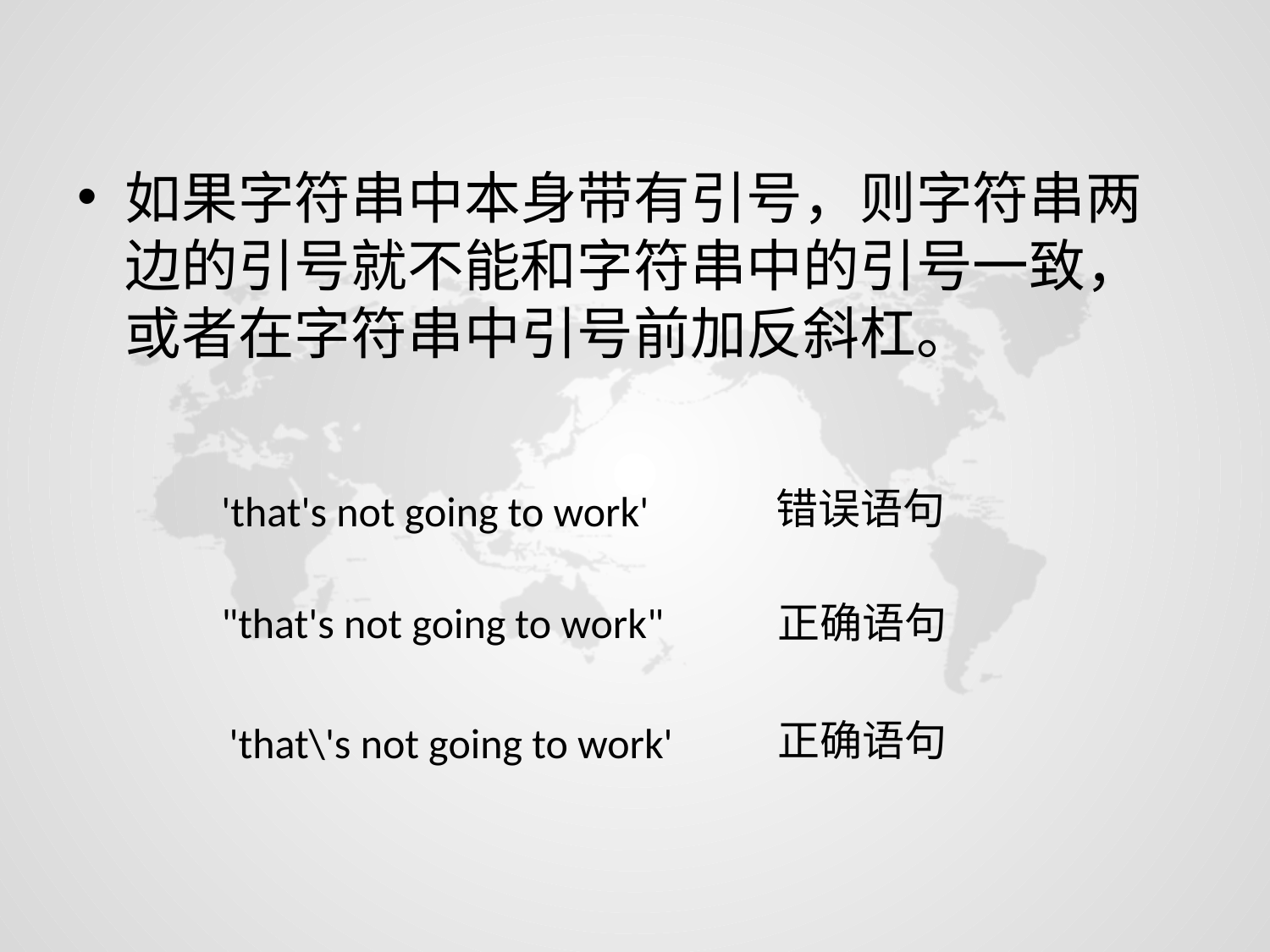

如果字符串中本身带有引号，则字符串两边的引号就不能和字符串中的引号一致，或者在字符串中引号前加反斜杠。
错误语句
'that's not going to work'
正确语句
 "that's not going to work"
正确语句
'that\'s not going to work'